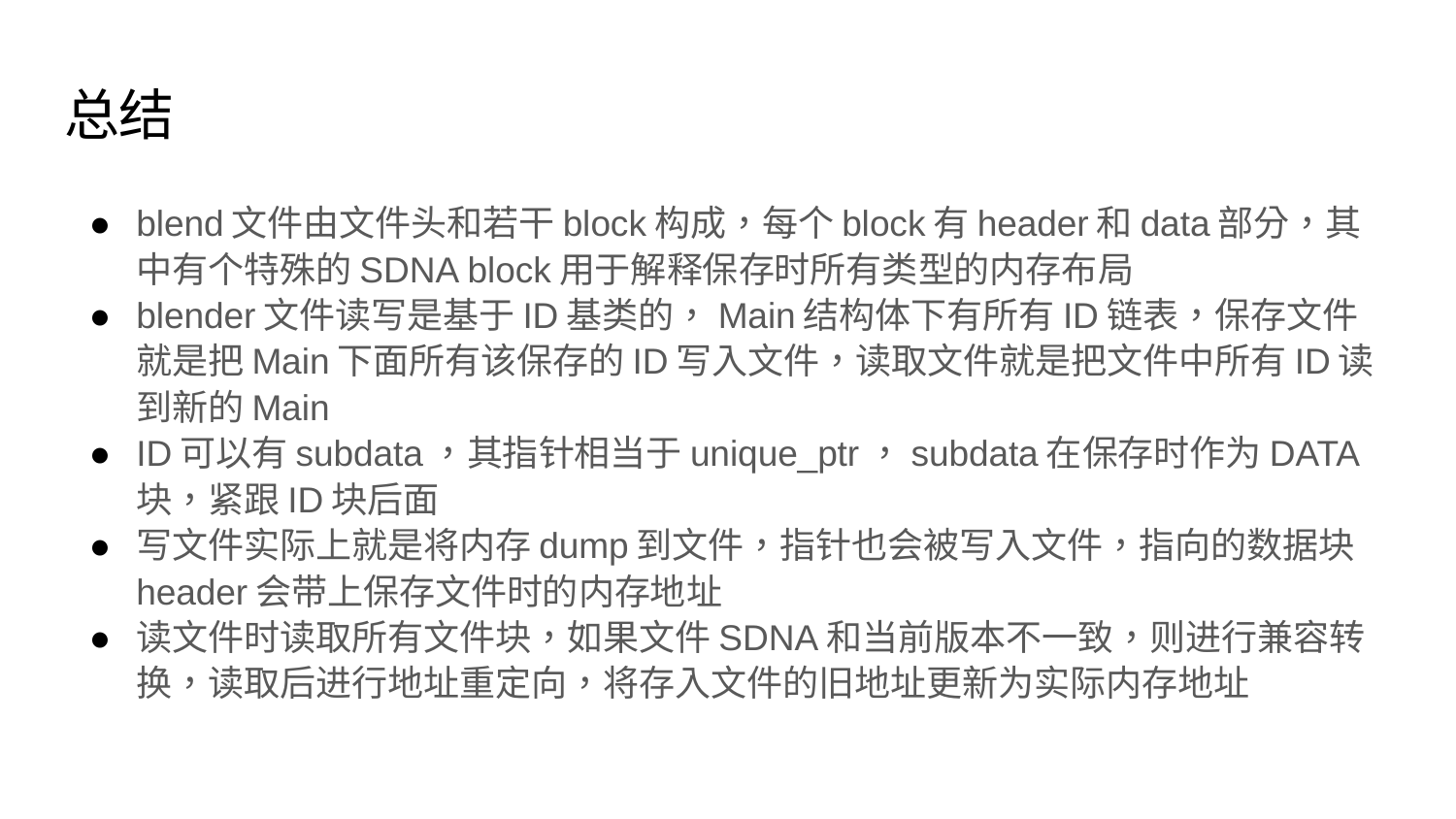

# 总结
blend文件由文件头和若干block构成，每个block有header和data部分，其中有个特殊的SDNA block用于解释保存时所有类型的内存布局
blender文件读写是基于ID基类的，Main结构体下有所有ID链表，保存文件就是把Main下面所有该保存的ID写入文件，读取文件就是把文件中所有ID读到新的Main
ID可以有subdata，其指针相当于unique_ptr，subdata在保存时作为DATA块，紧跟ID块后面
写文件实际上就是将内存dump到文件，指针也会被写入文件，指向的数据块header会带上保存文件时的内存地址
读文件时读取所有文件块，如果文件SDNA和当前版本不一致，则进行兼容转换，读取后进行地址重定向，将存入文件的旧地址更新为实际内存地址